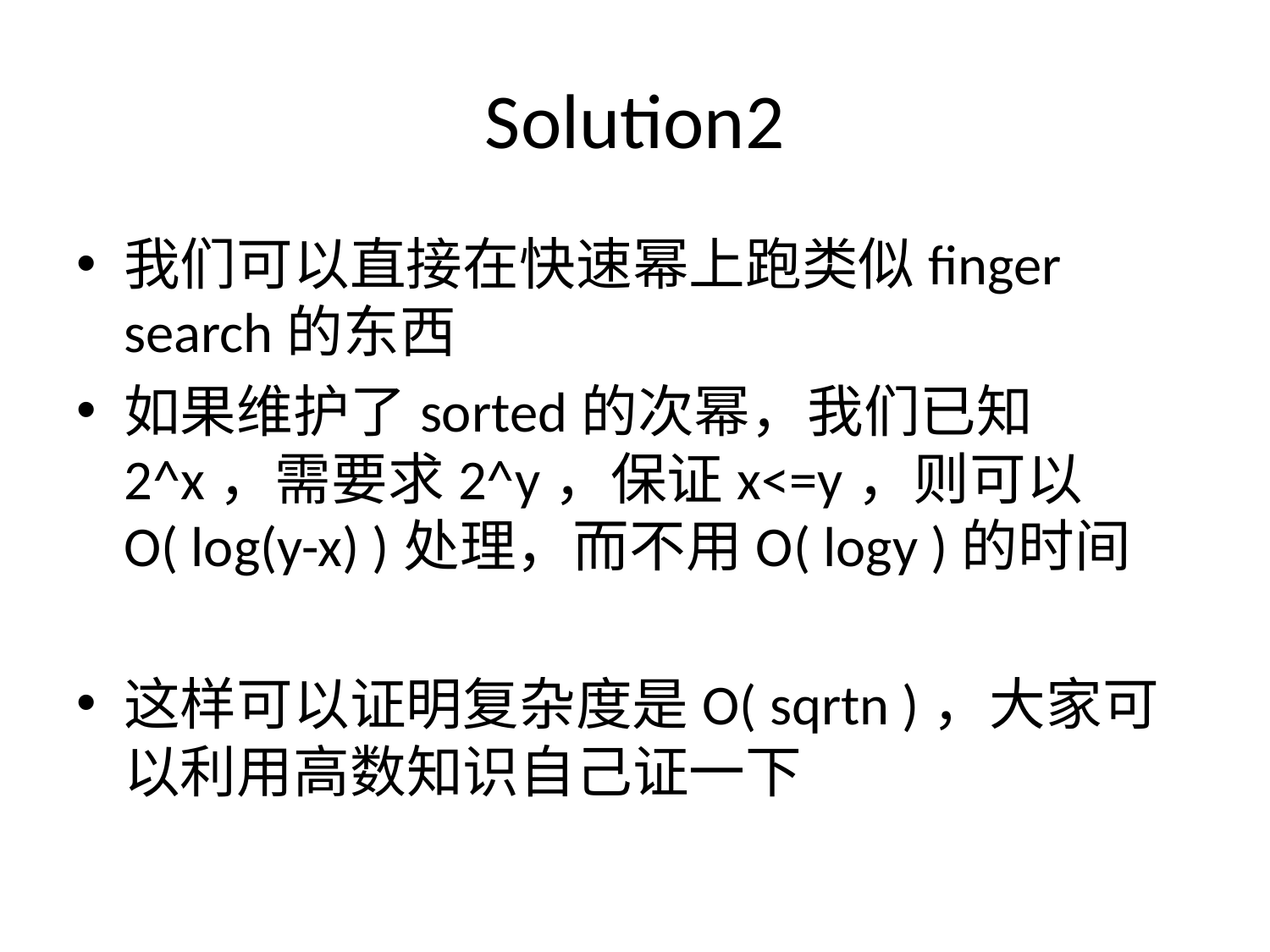

# Solution2
我们可以直接在快速幂上跑类似finger search的东西
如果维护了sorted的次幂，我们已知2^x，需要求2^y，保证x<=y，则可以O( log(y-x) )处理，而不用O( logy )的时间

这样可以证明复杂度是O( sqrtn )，大家可以利用高数知识自己证一下